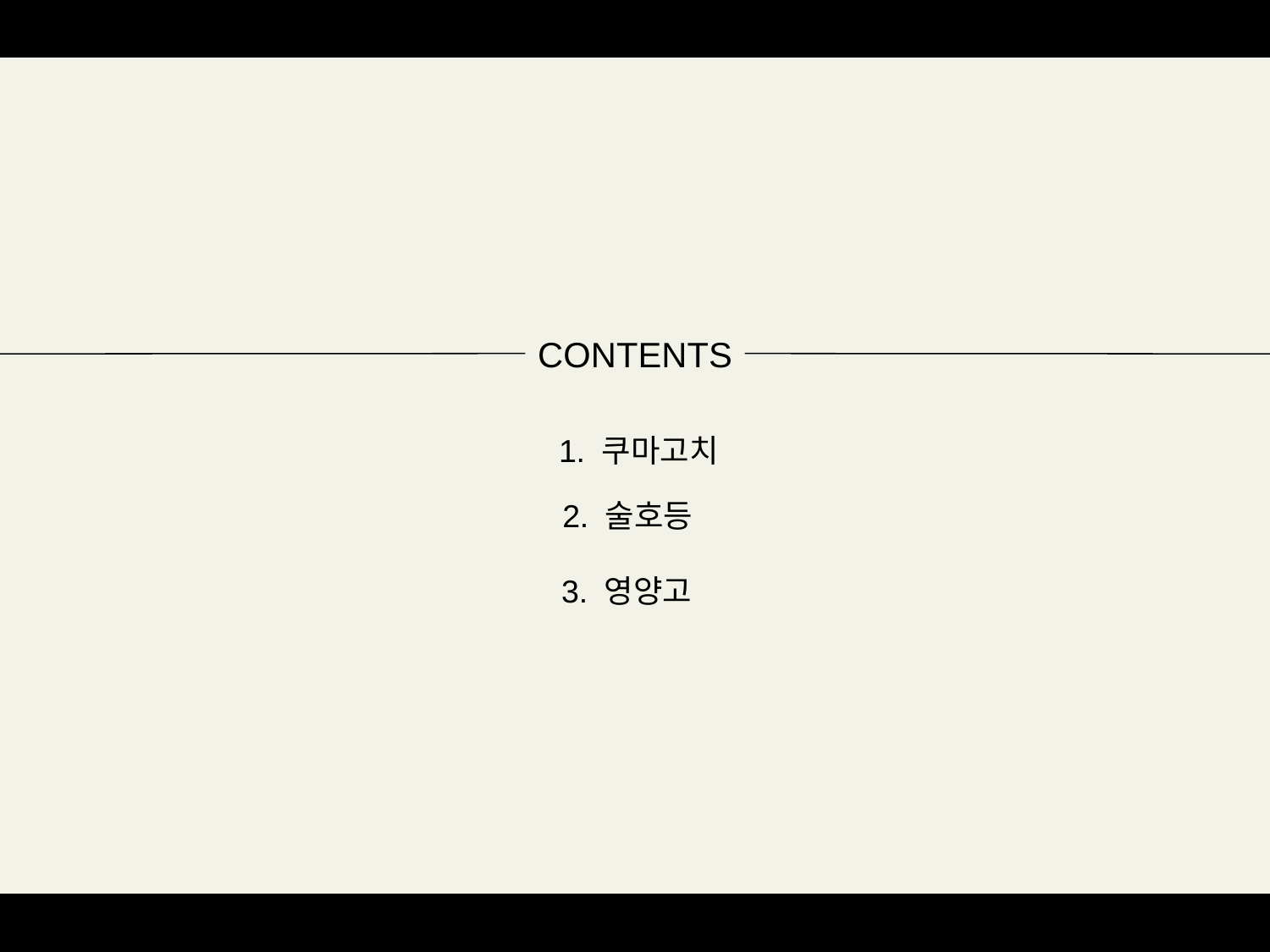

CONTENTS
1. 쿠마고치
2. 술호등
3. 영양고